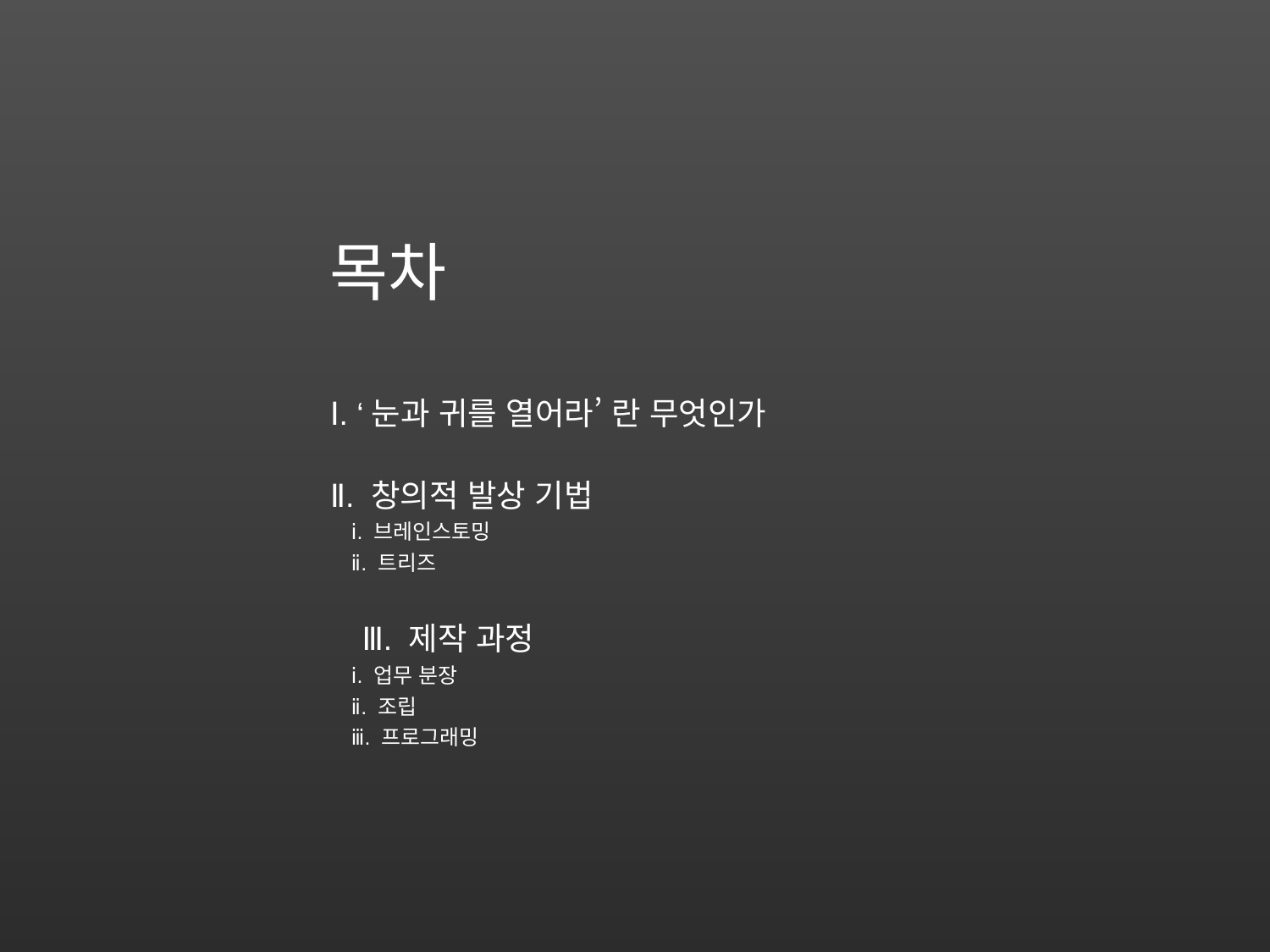

목차

Ⅰ. ‘눈과 귀를 열어라’ 란 무엇인가

Ⅱ. 창의적 발상 기법
ⅰ. 브레인스토밍
ⅱ. 트리즈

Ⅲ. 제작 과정
ⅰ. 업무 분장
ⅱ. 조립
ⅲ. 프로그래밍